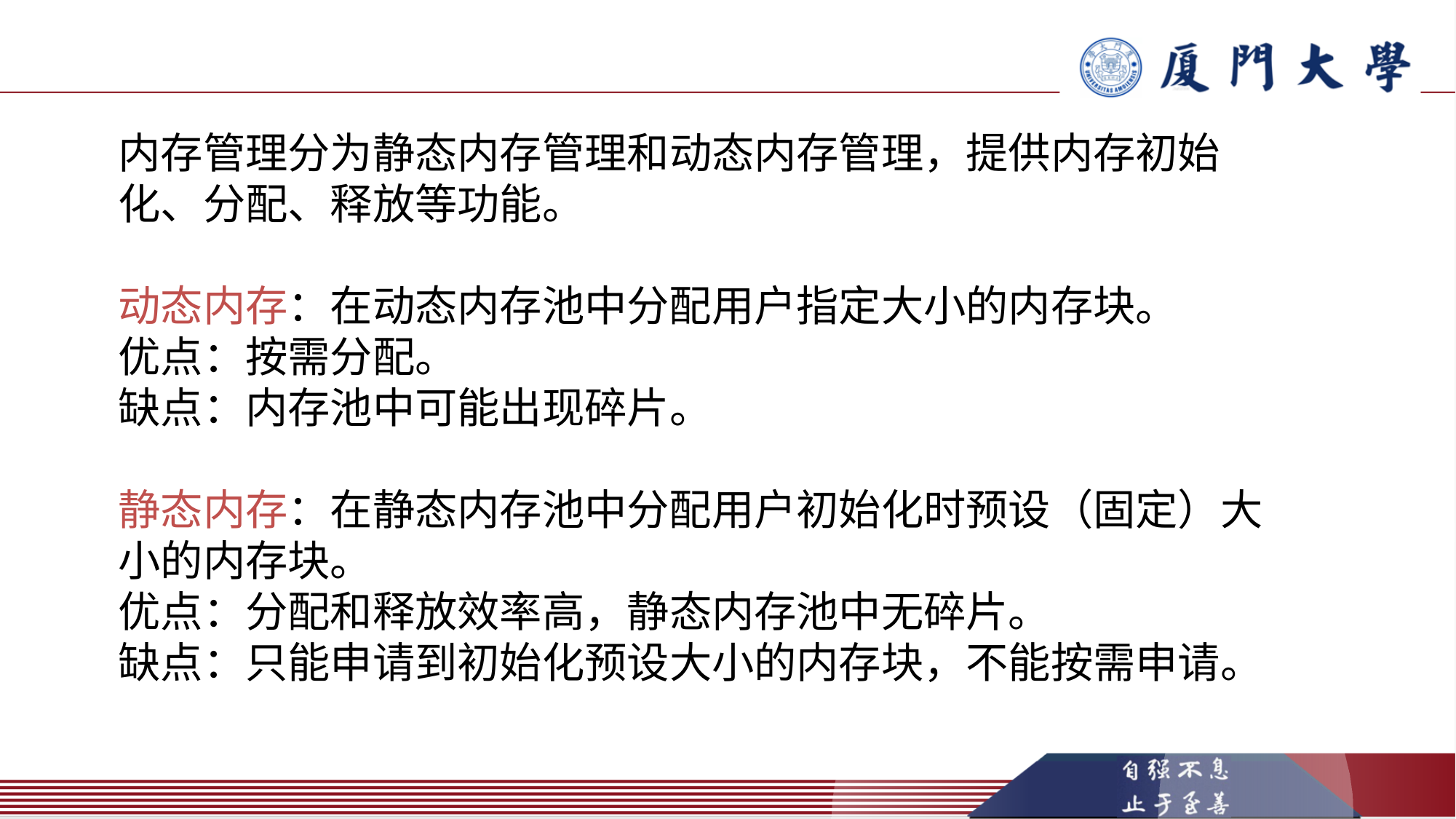

内存管理分为静态内存管理和动态内存管理，提供内存初始化、分配、释放等功能。

动态内存：在动态内存池中分配用户指定大小的内存块。
优点：按需分配。
缺点：内存池中可能出现碎片。

静态内存：在静态内存池中分配用户初始化时预设（固定）大小的内存块。
优点：分配和释放效率高，静态内存池中无碎片。
缺点：只能申请到初始化预设大小的内存块，不能按需申请。

e7d195523061f1c0600ade85ab8d19863d296bbd6d3c8047FB0A4867354E4F1E3A7DEAE3C4C4B5C9777EC9E9D7F78045DB0296A4194571101A21F67FC7D6C39966CE50B69116E2EE84E571E25F3C0CCE91421B3965B467F72712B41AFD74884147A5392AB79D34B98C832A814E638D08021984EC9E3178CCB5860D1BF9EC7CF1F6C0D58C5D7A46BC